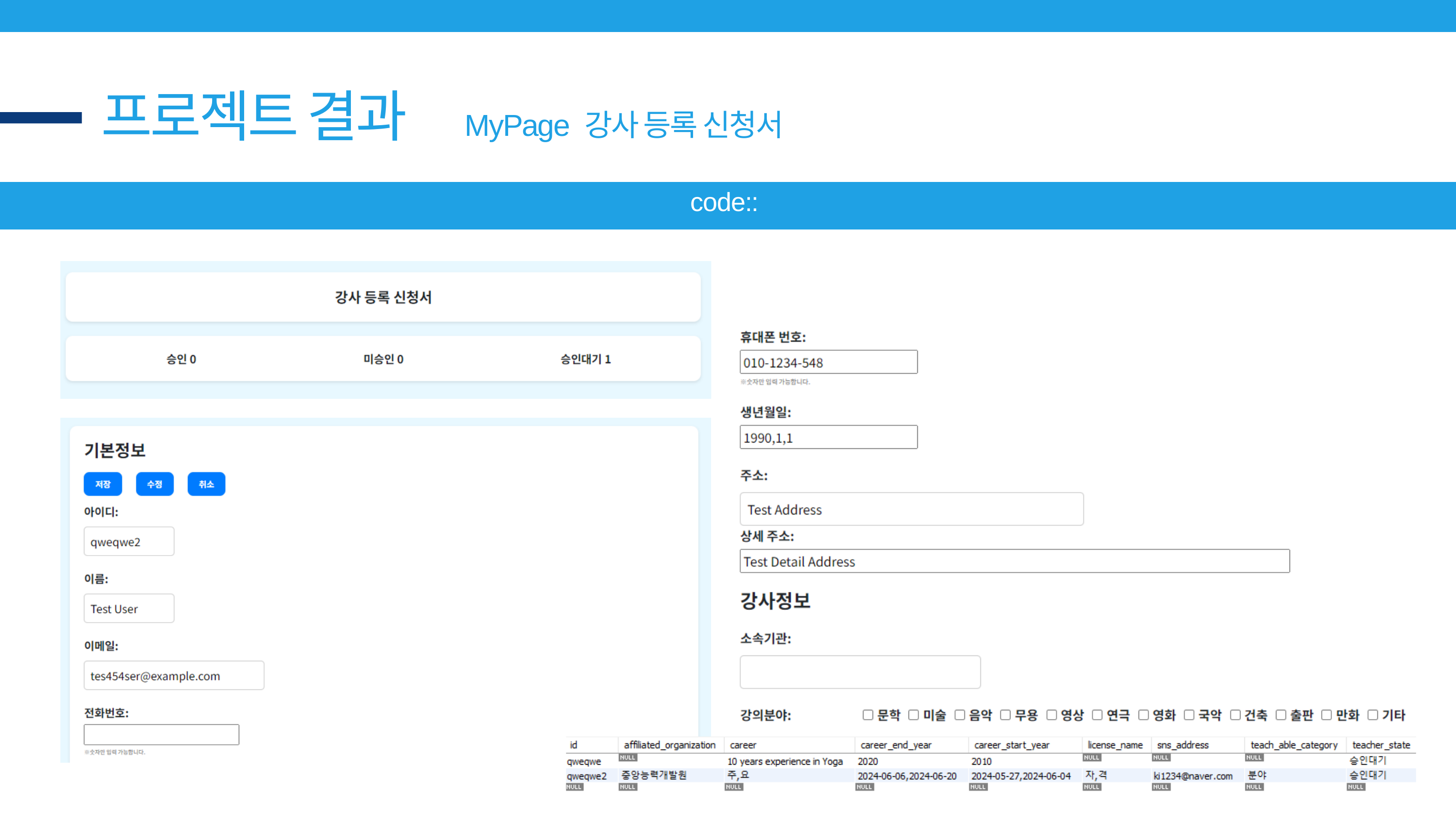

프로젝트 결과
MyPage 강사 등록 신청서

code::